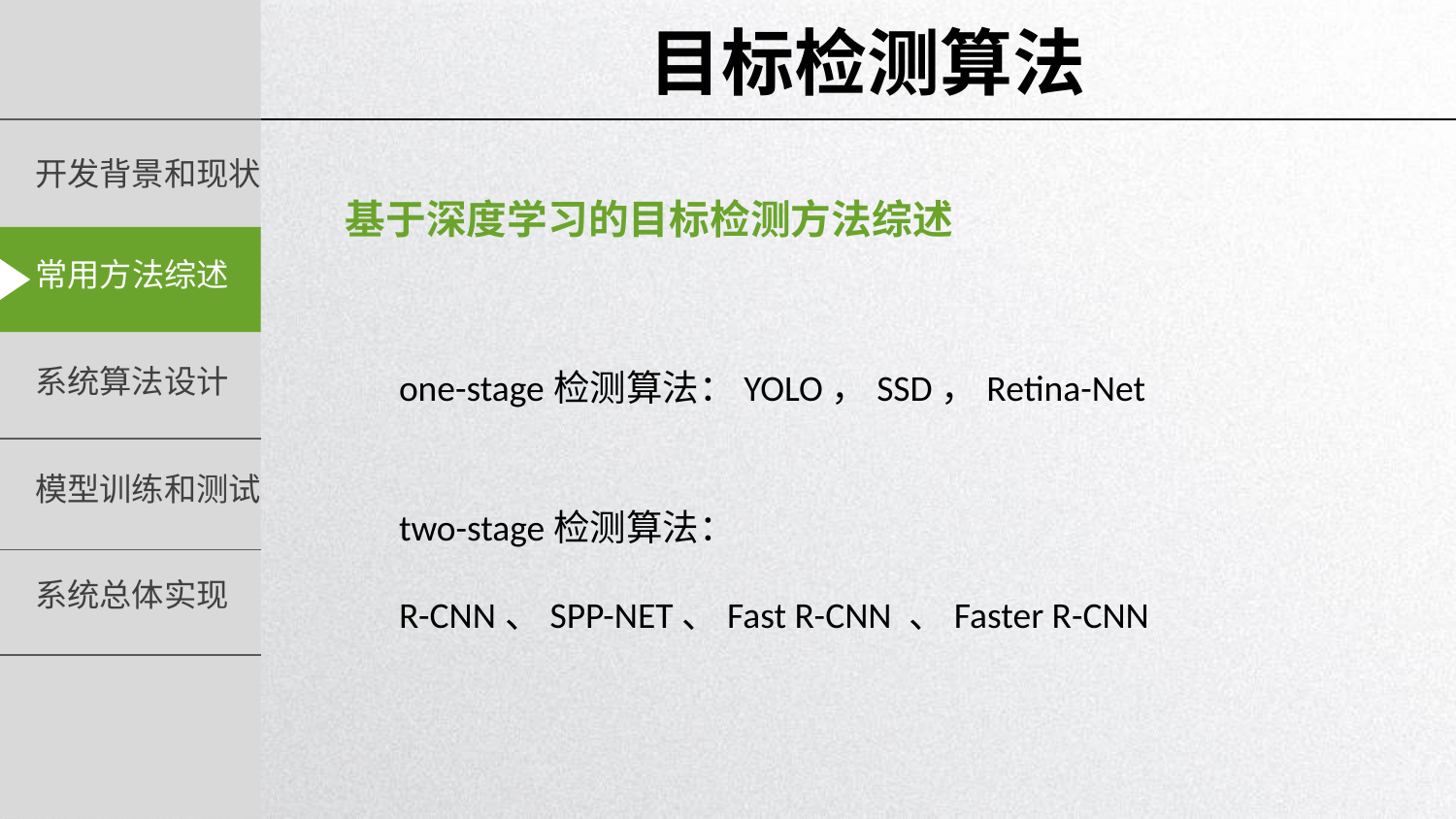

目标检测算法
基于深度学习的目标检测方法综述
one-stage检测算法：YOLO，SSD，Retina-Net
two-stage检测算法：

R-CNN、SPP-NET、Fast R-CNN 、Faster R-CNN
延时符